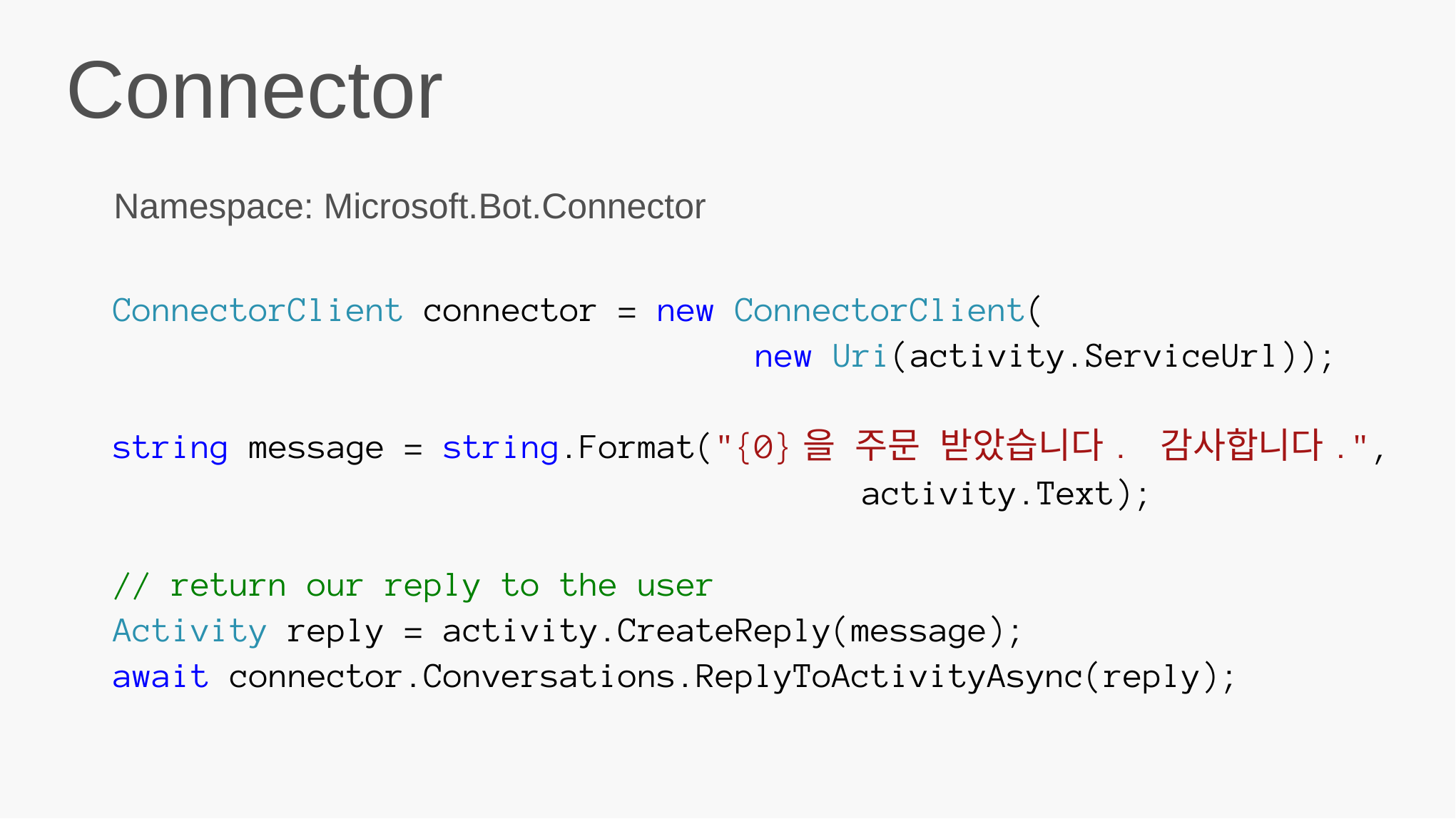

Connector
Namespace: Microsoft.Bot.Connector

ConnectorClient connector = new ConnectorClient(
						new Uri(activity.ServiceUrl));

string message = string.Format("{0}을 주문 받았습니다. 감사합니다.",
							activity.Text);

// return our reply to the user
Activity reply = activity.CreateReply(message);
await connector.Conversations.ReplyToActivityAsync(reply);